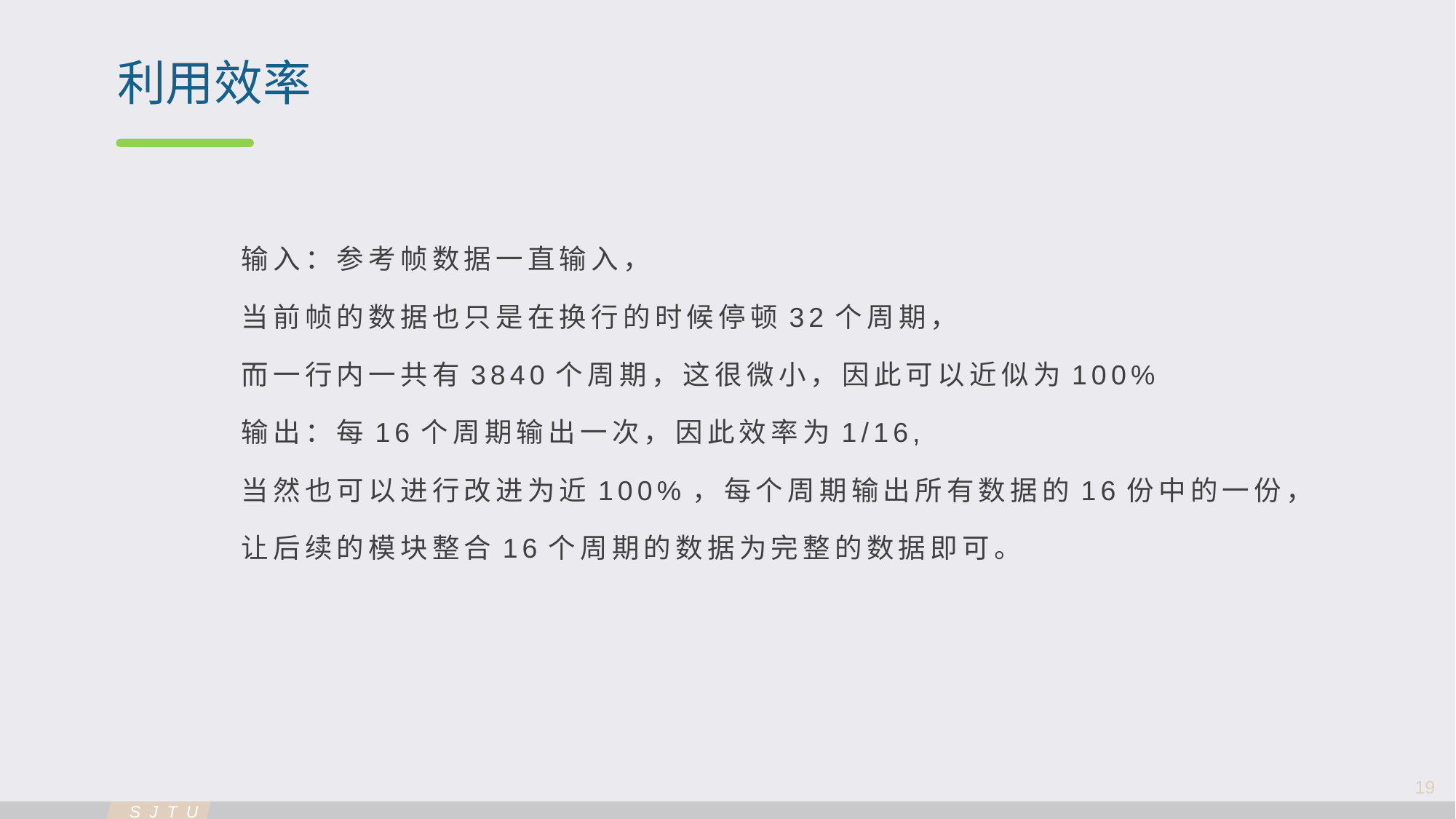

利用效率

	输入：参考帧数据一直输入，
	当前帧的数据也只是在换行的时候停顿32个周期，
	而一行内一共有3840个周期，这很微小，因此可以近似为100%
	输出：每16个周期输出一次，因此效率为1/16,
	当然也可以进行改进为近100%，每个周期输出所有数据的16份中的一份，
	让后续的模块整合16个周期的数据为完整的数据即可。

19